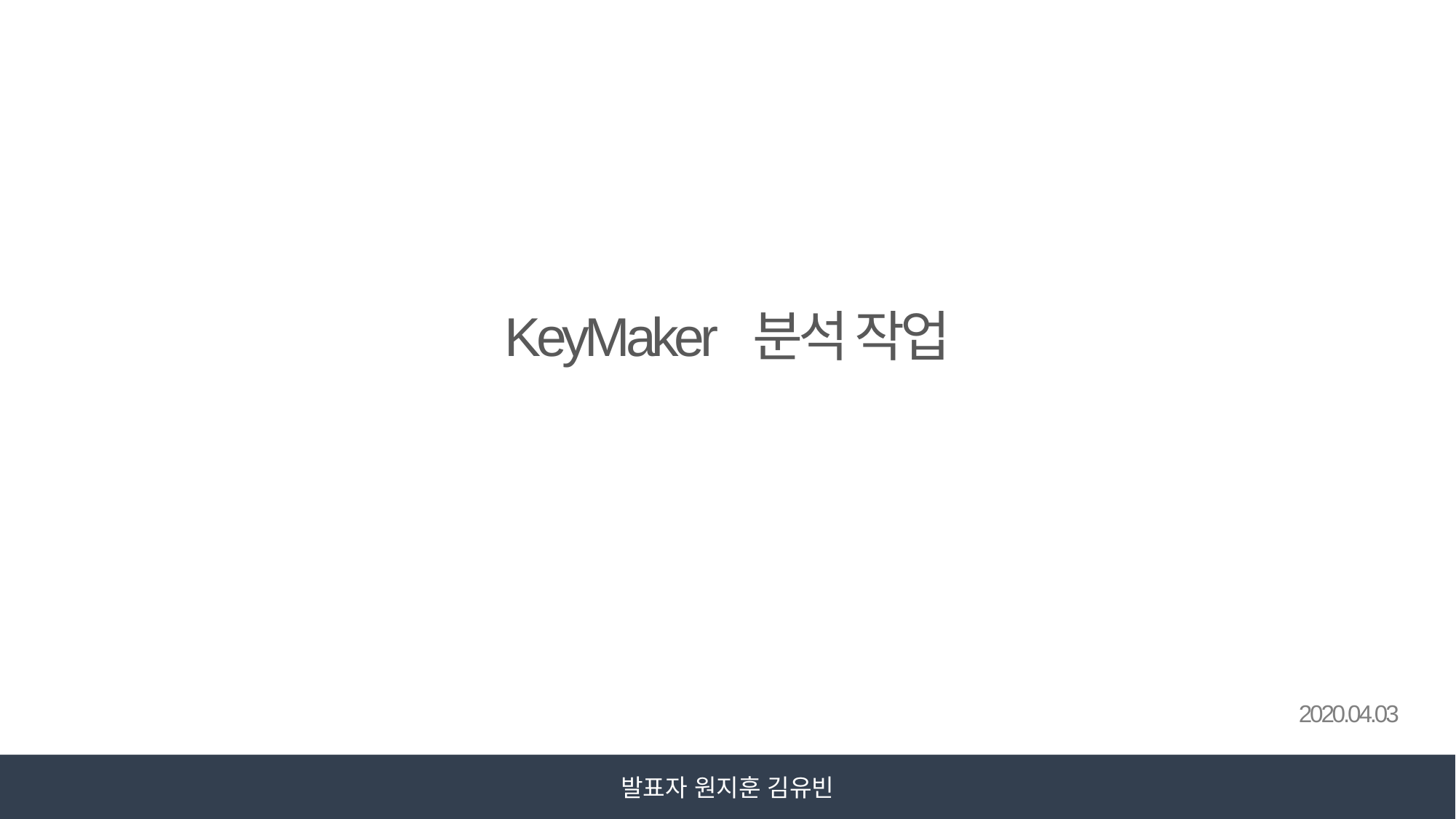

KeyMaker  분석 작업
2020.04.03
발표자 원지훈 김유빈